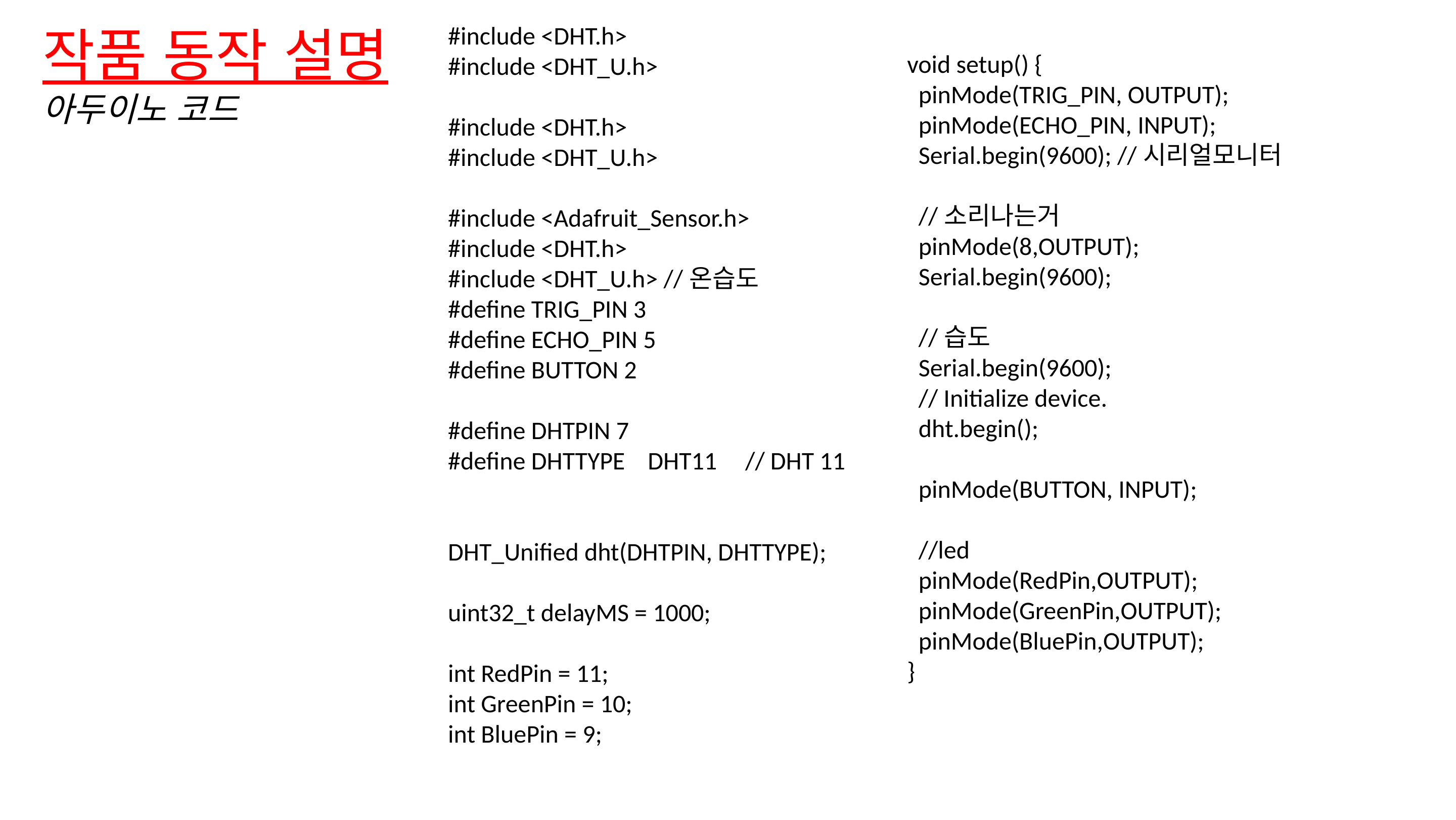

void setup() {
  pinMode(TRIG_PIN, OUTPUT);
  pinMode(ECHO_PIN, INPUT);
  Serial.begin(9600); //시리얼모니터

  //소리나는거
  pinMode(8,OUTPUT);
  Serial.begin(9600);

  //습도
  Serial.begin(9600);
  // Initialize device.
  dht.begin();

  pinMode(BUTTON, INPUT);

  //led
  pinMode(RedPin,OUTPUT);
  pinMode(GreenPin,OUTPUT);
  pinMode(BluePin,OUTPUT);
}

작품 동작 설명
아두이노 코드
#include <DHT.h>
#include <DHT_U.h>

#include <DHT.h>
#include <DHT_U.h>

#include <Adafruit_Sensor.h>
#include <DHT.h>
#include <DHT_U.h> //온습도
#define TRIG_PIN 3
#define ECHO_PIN 5
#define BUTTON 2

#define DHTPIN 7
#define DHTTYPE    DHT11     // DHT 11

DHT_Unified dht(DHTPIN, DHTTYPE);

uint32_t delayMS = 1000;

int RedPin = 11;
int GreenPin = 10;
int BluePin = 9;